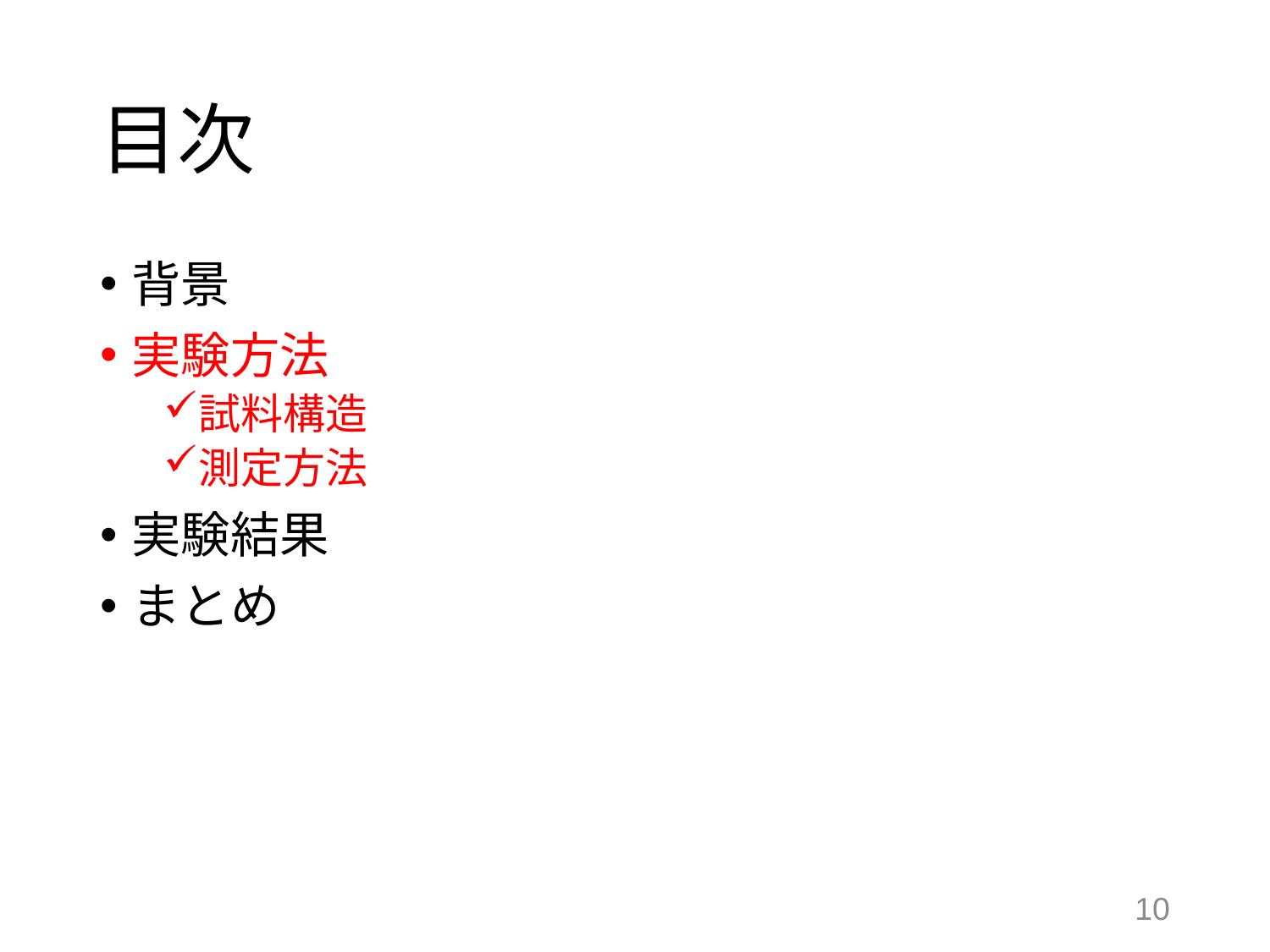

# 目次
背景
実験方法
試料構造
測定方法
実験結果
まとめ
10